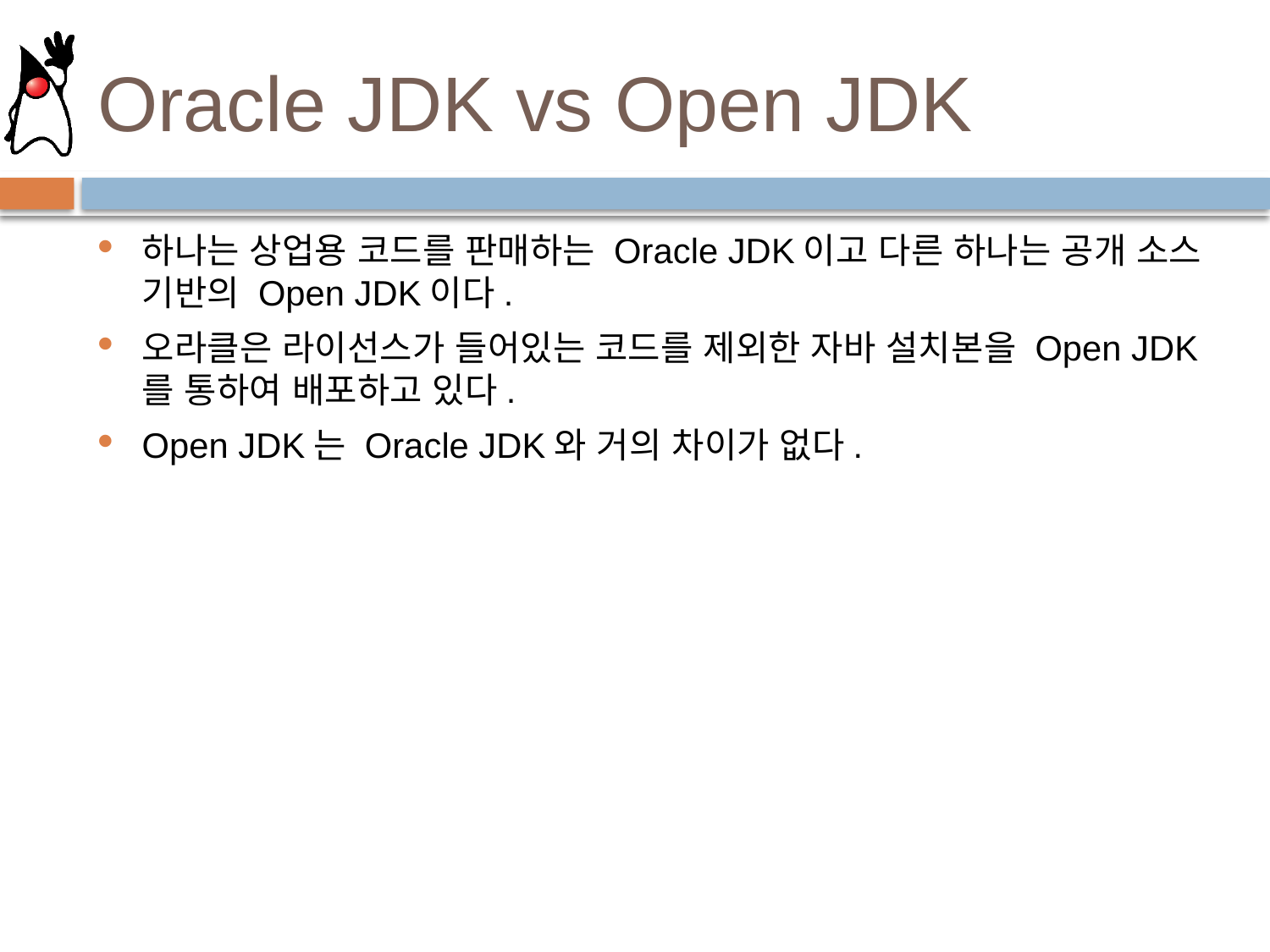

# Oracle JDK vs Open JDK
하나는 상업용 코드를 판매하는 Oracle JDK이고 다른 하나는 공개 소스 기반의 Open JDK이다.
오라클은 라이선스가 들어있는 코드를 제외한 자바 설치본을 Open JDK를 통하여 배포하고 있다.
Open JDK는 Oracle JDK와 거의 차이가 없다.